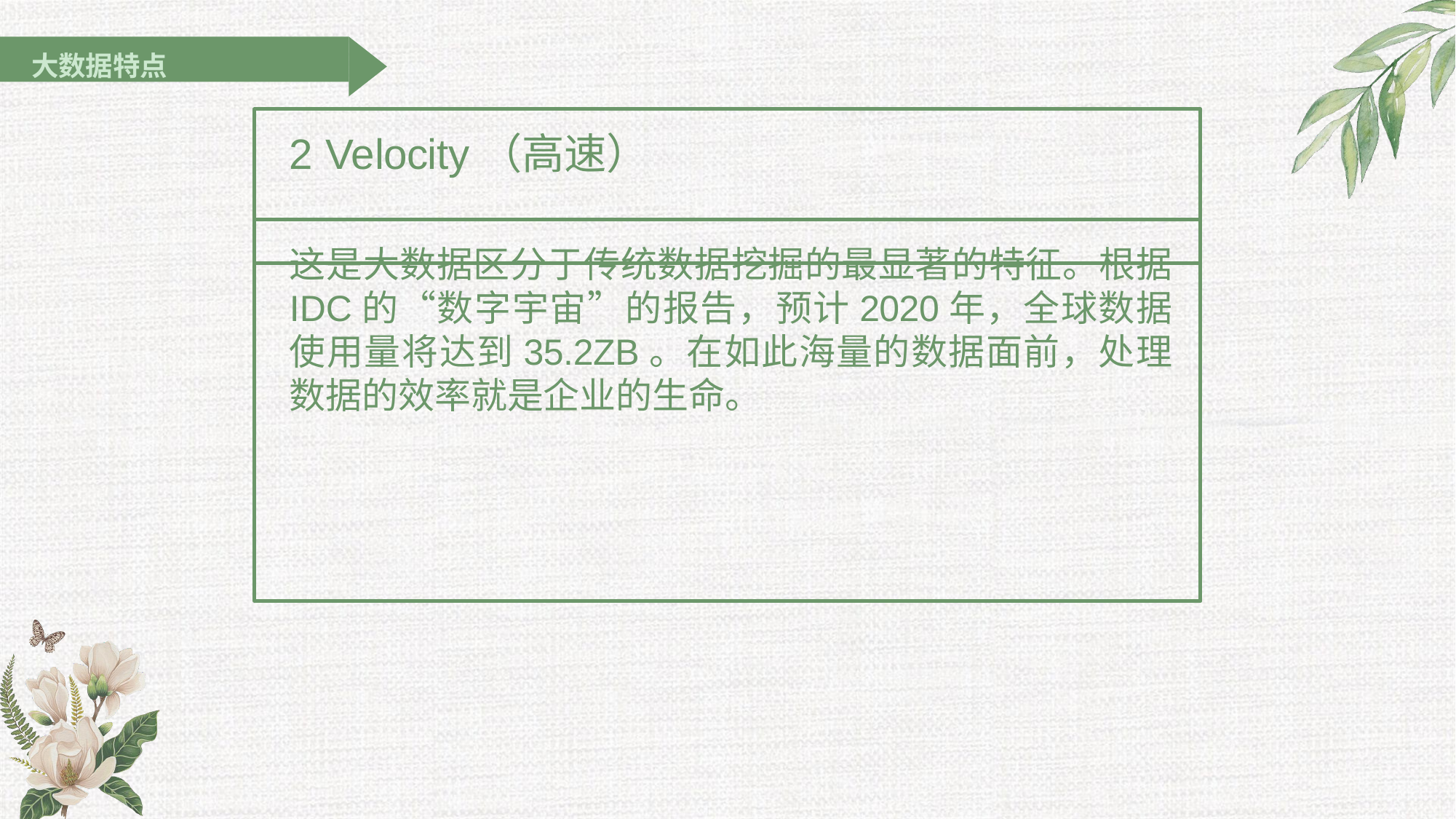

大数据特点
# 2 Velocity（高速）

这是大数据区分于传统数据挖掘的最显著的特征。根据 IDC的“数字宇宙”的报告，预计2020年，全球数据使用量将达到35.2ZB。在如此海量的数据面前，处理数据的效率就是企业的生命。